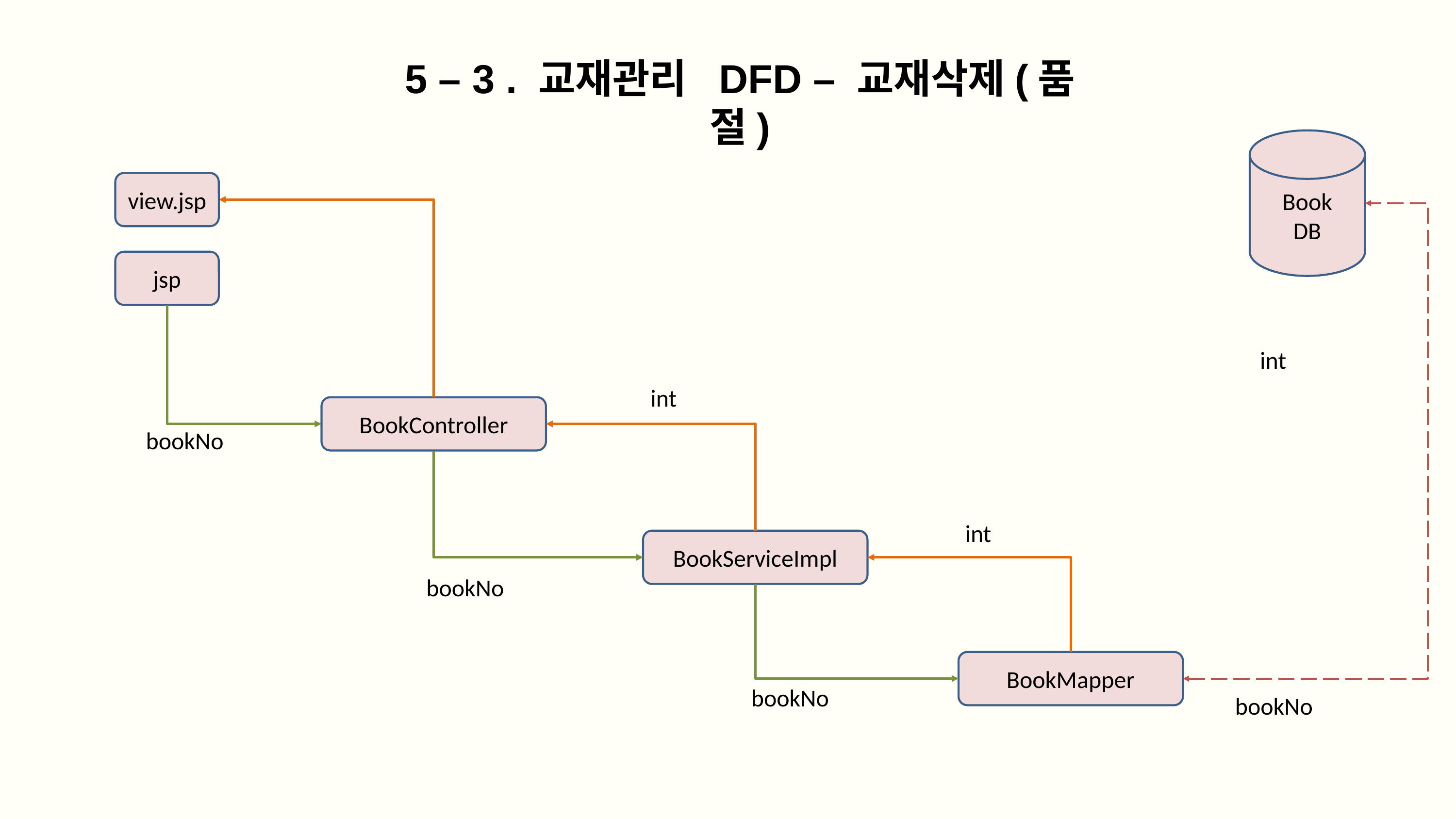

5 – 3 . 교재관리  DFD – 교재삭제(품절)
Book
DB
view.jsp
jsp
int
int
BookController
bookNo
int
BookServiceImpl
bookNo
BookMapper
bookNo
bookNo